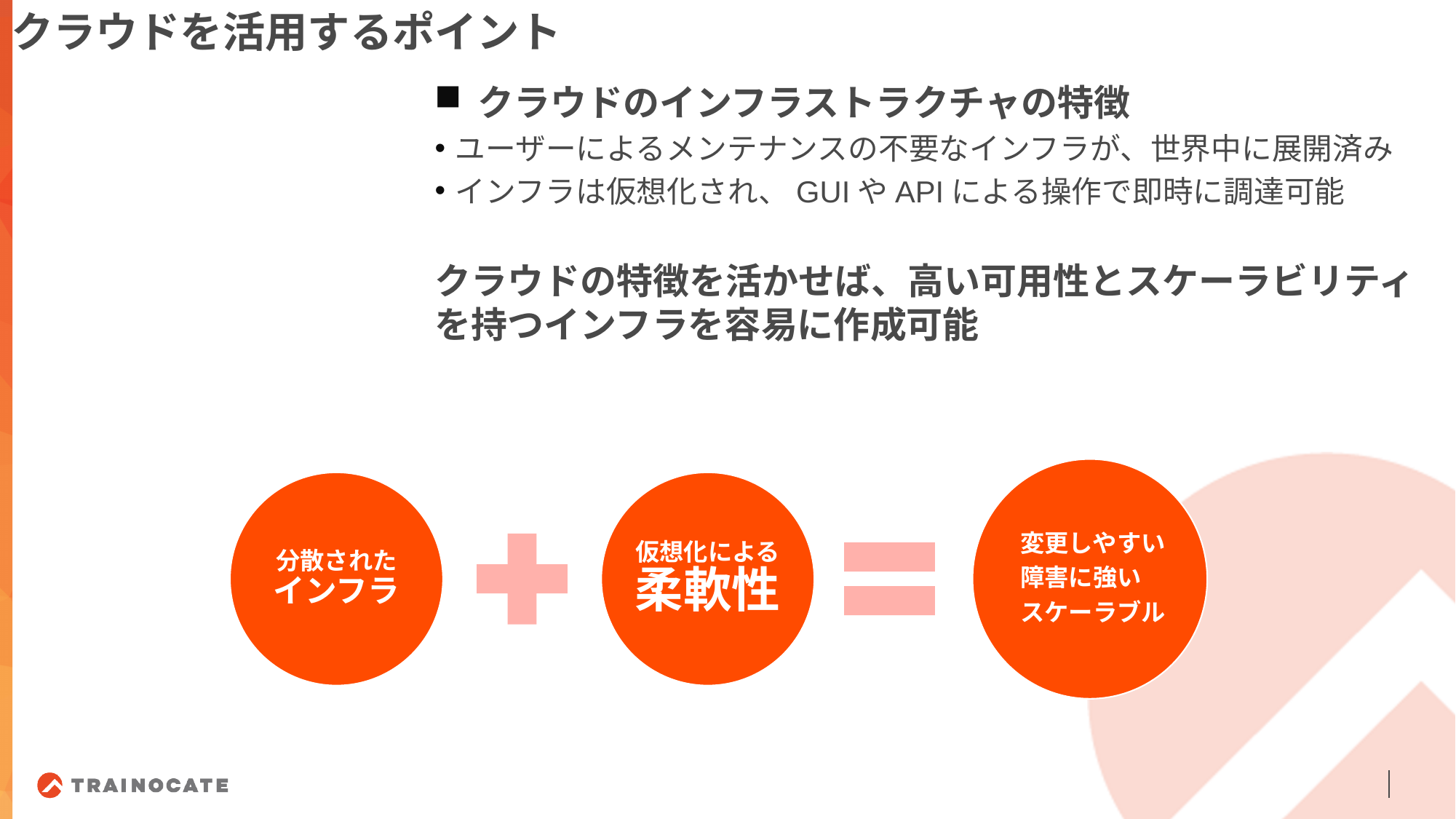

クラウドを活用するポイント
クラウドのインフラストラクチャの特徴
ユーザーによるメンテナンスの不要なインフラが、世界中に展開済み
インフラは仮想化され、GUIやAPIによる操作で即時に調達可能

クラウドの特徴を活かせば、高い可用性とスケーラビリティを持つインフラを容易に作成可能

分散された
インフラ

仮想化による
柔軟性

 変更しやすい
 障害に強い
 スケーラブル